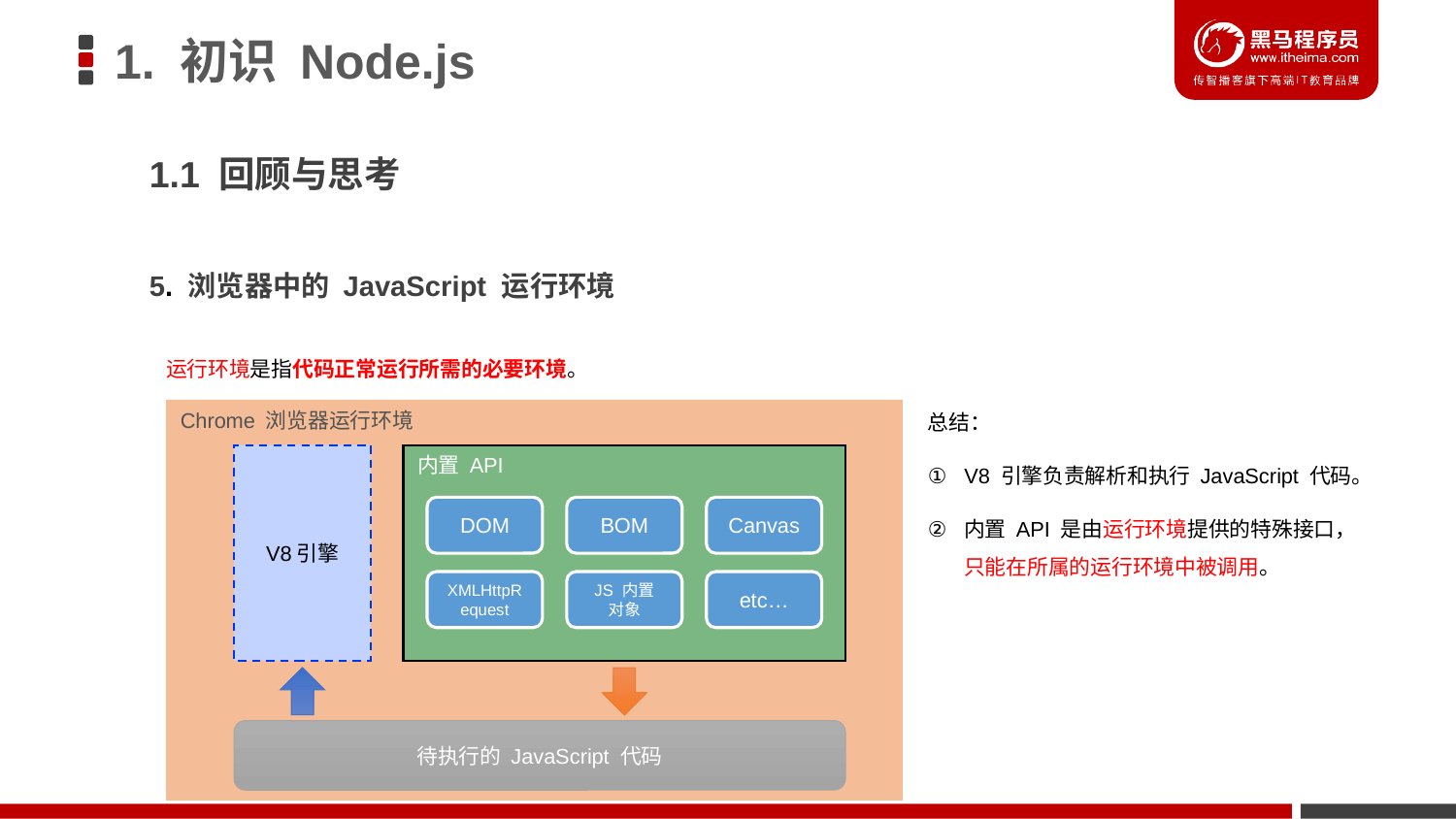

# 1. 初识 Node.js
1.1 回顾与思考
5. 浏览器中的 JavaScript 运行环境
运行环境是指代码正常运行所需的必要环境。
总结：
V8 引擎负责解析和执行 JavaScript 代码。
内置 API 是由运行环境提供的特殊接口，只能在所属的运行环境中被调用。
Chrome 浏览器运行环境
V8引擎
内置 API
DOM
BOM
Canvas
XMLHttpRequest
JS 内置
对象
etc…

待执行的 JavaScript 代码